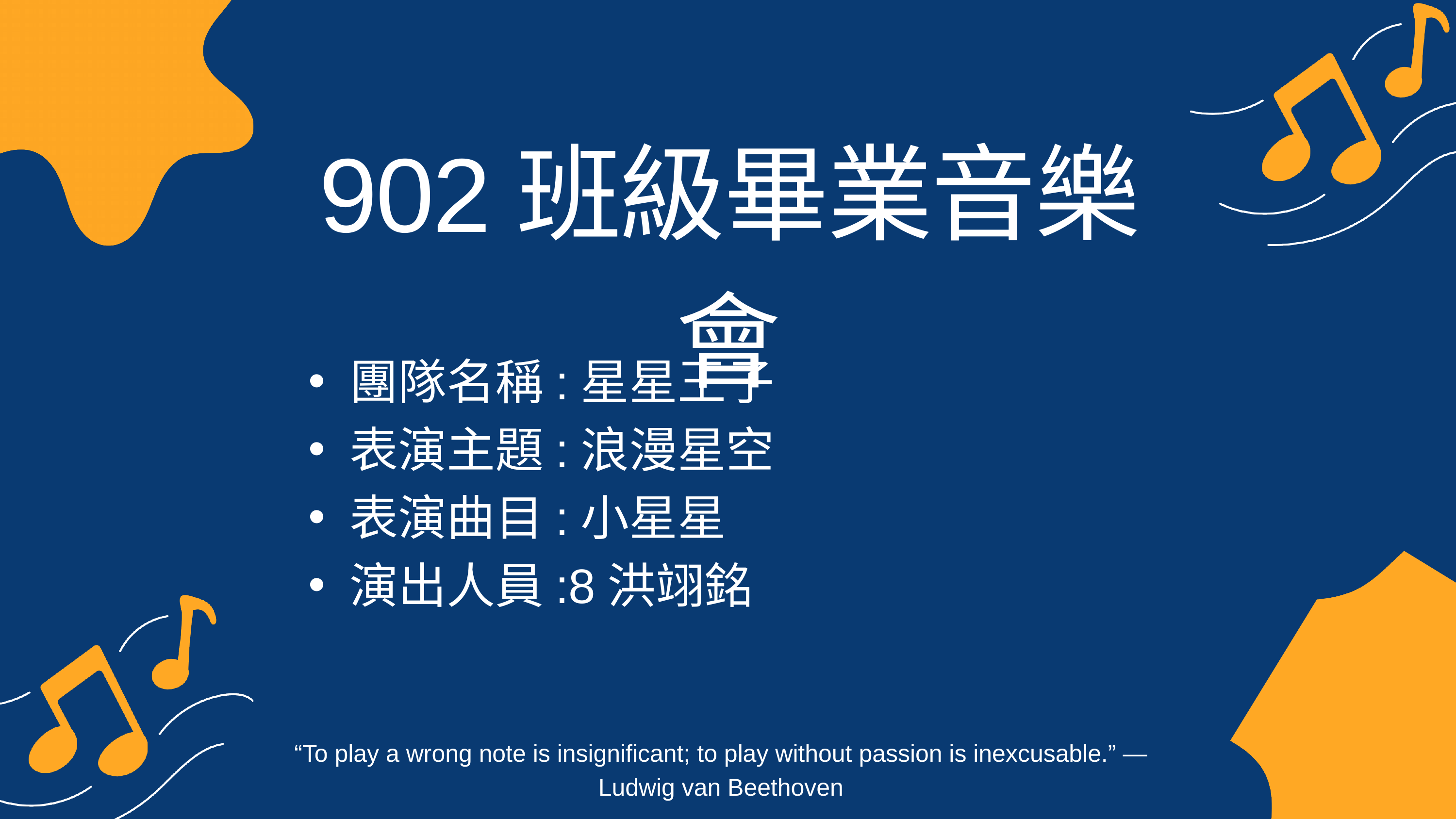

902班級畢業音樂會
團隊名稱:星星王子
表演主題:浪漫星空
表演曲目:小星星
演出人員:8洪翊銘

“To play a wrong note is insignificant; to play without passion is inexcusable.” — Ludwig van Beethoven